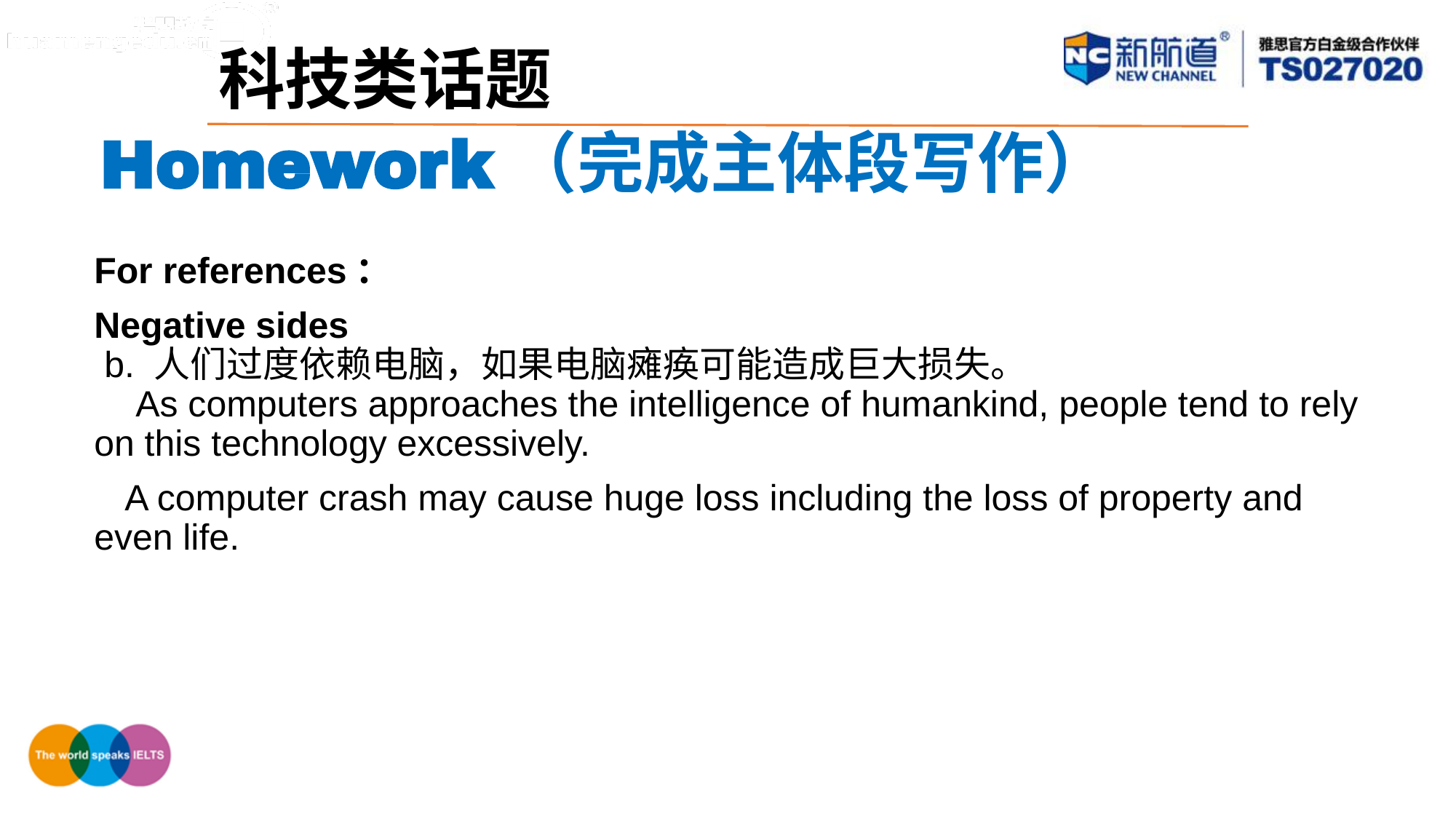

科技类话题
# Homework（完成主体段写作）
For references：
Negative sides
 b. 人们过度依赖电脑，如果电脑瘫痪可能造成巨大损失。
    As computers approaches the intelligence of humankind, people tend to rely on this technology excessively.
   A computer crash may cause huge loss including the loss of property and even life.